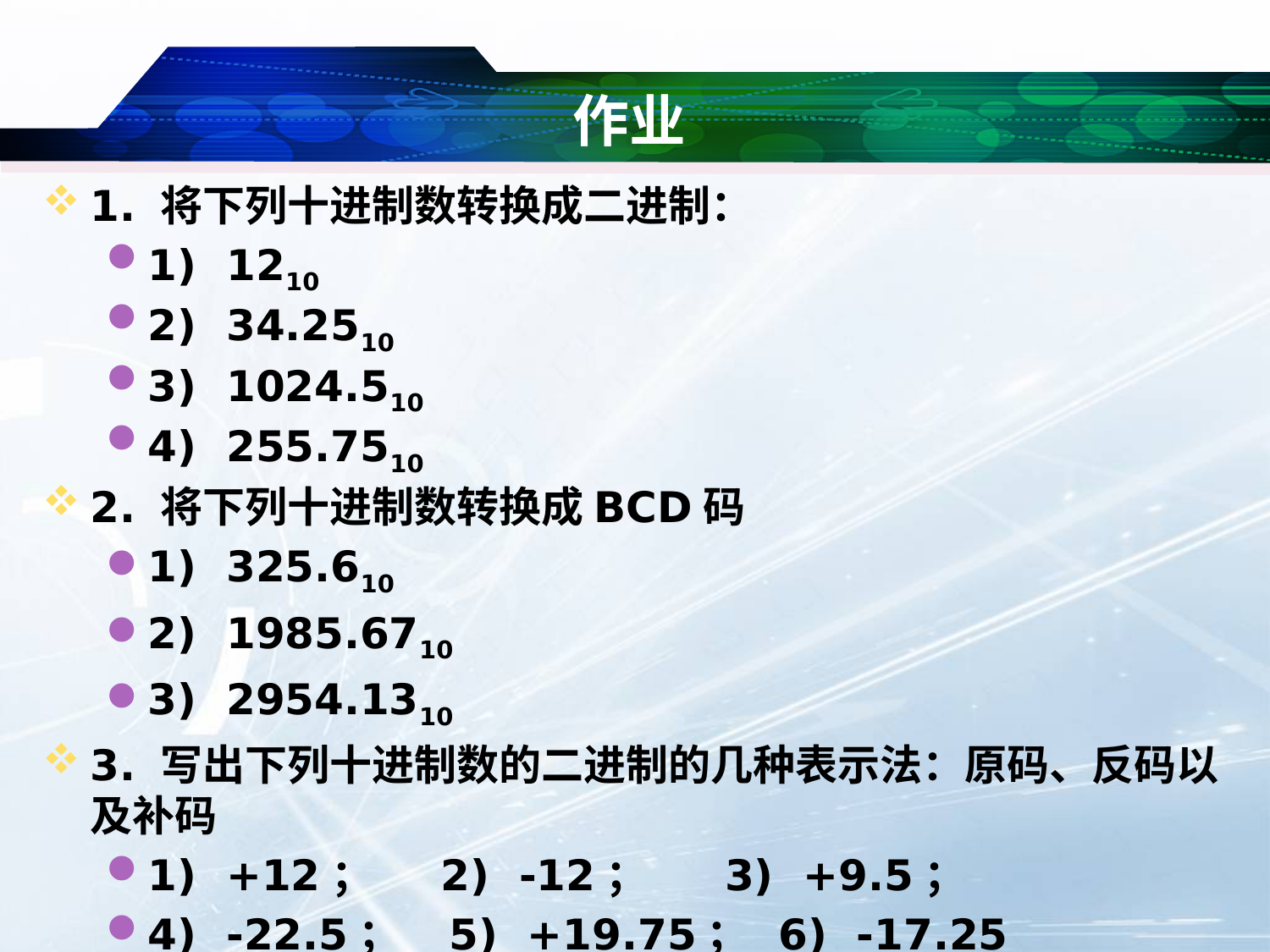

# 作业
1. 将下列十进制数转换成二进制：
1)  1210
2)  34.2510
3)  1024.510
4)  255.7510
2. 将下列十进制数转换成BCD码
1)  325.610
2)  1985.6710
3)  2954.1310
3. 写出下列十进制数的二进制的几种表示法：原码、反码以及补码
1)  +12；      2)  -12；       3)  +9.5；
4)  -22.5；    5)  +19.75；  6)  -17.25